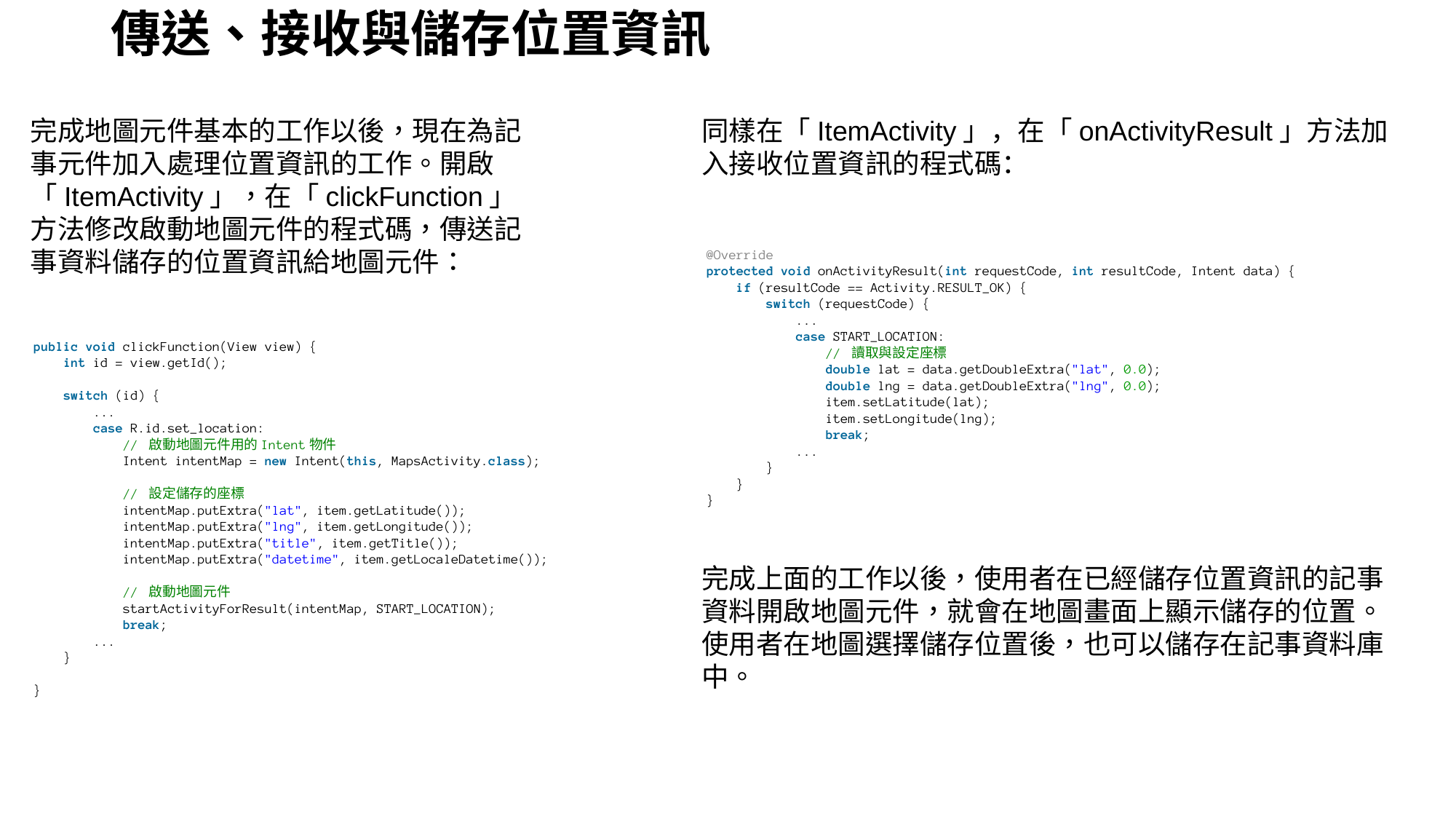

# 傳送、接收與儲存位置資訊
完成地圖元件基本的工作以後，現在為記事元件加入處理位置資訊的工作。開啟「ItemActivity」，在「clickFunction」方法修改啟動地圖元件的程式碼，傳送記事資料儲存的位置資訊給地圖元件：
同樣在「ItemActivity」，在「onActivityResult」方法加入接收位置資訊的程式碼：
@Override
protected void onActivityResult(int requestCode, int resultCode, Intent data) {
    if (resultCode == Activity.RESULT_OK) {
        switch (requestCode) {
            ...
            case START_LOCATION:
                // 讀取與設定座標
                double lat = data.getDoubleExtra("lat", 0.0);
                double lng = data.getDoubleExtra("lng", 0.0);
                item.setLatitude(lat);
                item.setLongitude(lng);
                break;
            ...
        }
    }
}
public void clickFunction(View view) {
    int id = view.getId();

    switch (id) {
        ...
        case R.id.set_location:
            // 啟動地圖元件用的Intent物件
            Intent intentMap = new Intent(this, MapsActivity.class);

            // 設定儲存的座標
            intentMap.putExtra("lat", item.getLatitude());
            intentMap.putExtra("lng", item.getLongitude());
            intentMap.putExtra("title", item.getTitle());
            intentMap.putExtra("datetime", item.getLocaleDatetime());

            // 啟動地圖元件
            startActivityForResult(intentMap, START_LOCATION);
            break;
        ...
    }

}
完成上面的工作以後，使用者在已經儲存位置資訊的記事資料開啟地圖元件，就會在地圖畫面上顯示儲存的位置。使用者在地圖選擇儲存位置後，也可以儲存在記事資料庫中。